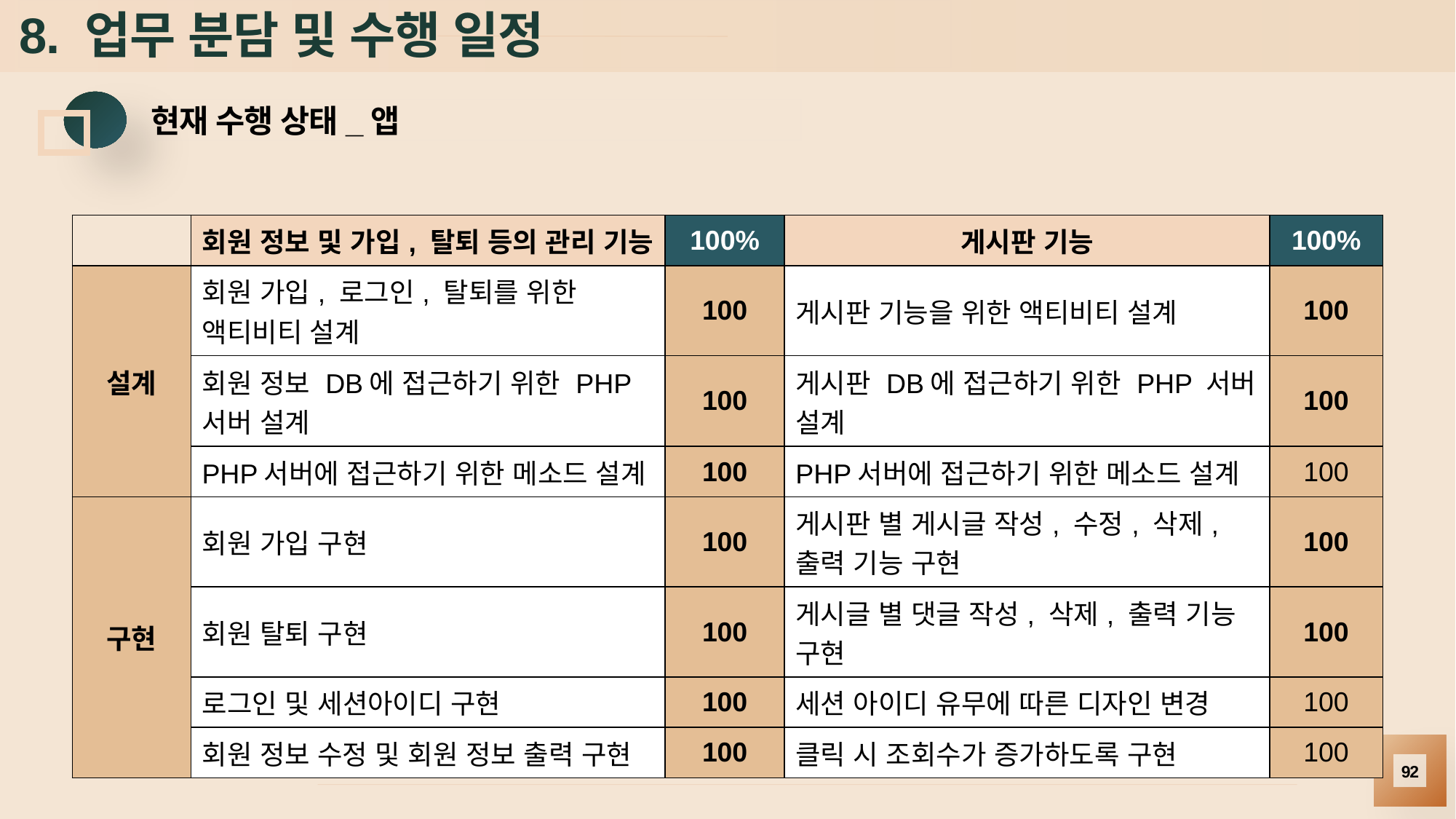

# 8. 업무 분담 및 수행 일정

현재 수행 상태_앱

|  | 회원 정보 및 가입, 탈퇴 등의 관리 기능 | 100% | 게시판 기능 | 100% |
| --- | --- | --- | --- | --- |
| 설계 | 회원 가입, 로그인, 탈퇴를 위한 액티비티 설계 | 100 | 게시판 기능을 위한 액티비티 설계 | 100 |
|  | 회원 정보 DB에 접근하기 위한 PHP 서버 설계 | 100 | 게시판 DB에 접근하기 위한 PHP 서버 설계 | 100 |
|  | PHP서버에 접근하기 위한 메소드 설계 | 100 | PHP서버에 접근하기 위한 메소드 설계 | 100 |
| 구현 | 회원 가입 구현 | 100 | 게시판 별 게시글 작성, 수정, 삭제, 출력 기능 구현 | 100 |
|  | 회원 탈퇴 구현 | 100 | 게시글 별 댓글 작성, 삭제, 출력 기능 구현 | 100 |
|  | 로그인 및 세션아이디 구현 | 100 | 세션 아이디 유무에 따른 디자인 변경 | 100 |
|  | 회원 정보 수정 및 회원 정보 출력 구현 | 100 | 클릭 시 조회수가 증가하도록 구현 | 100 |
92